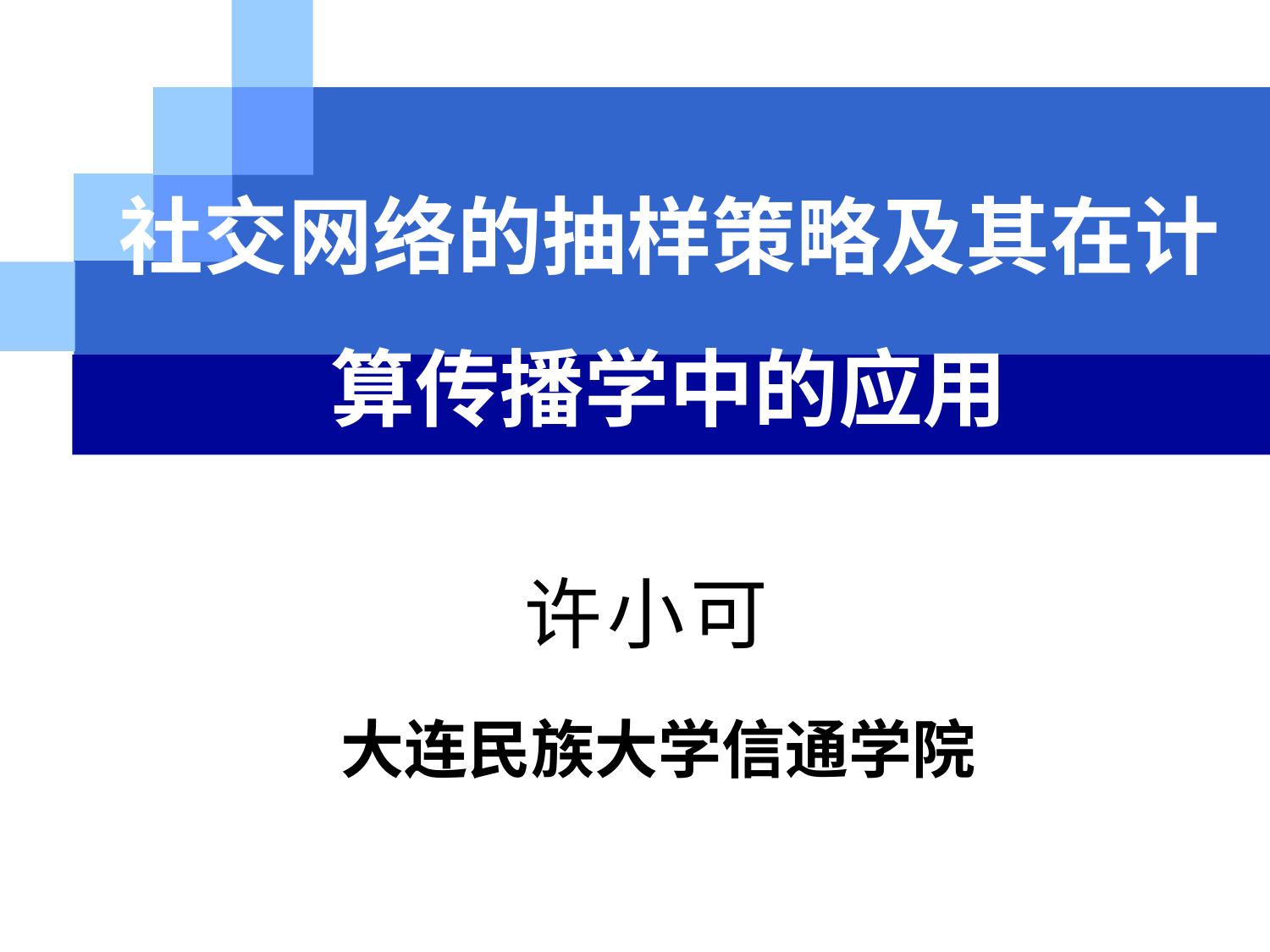

社交网络的抽样策略及其在计算传播学中的应用
许小可
大连民族大学信通学院